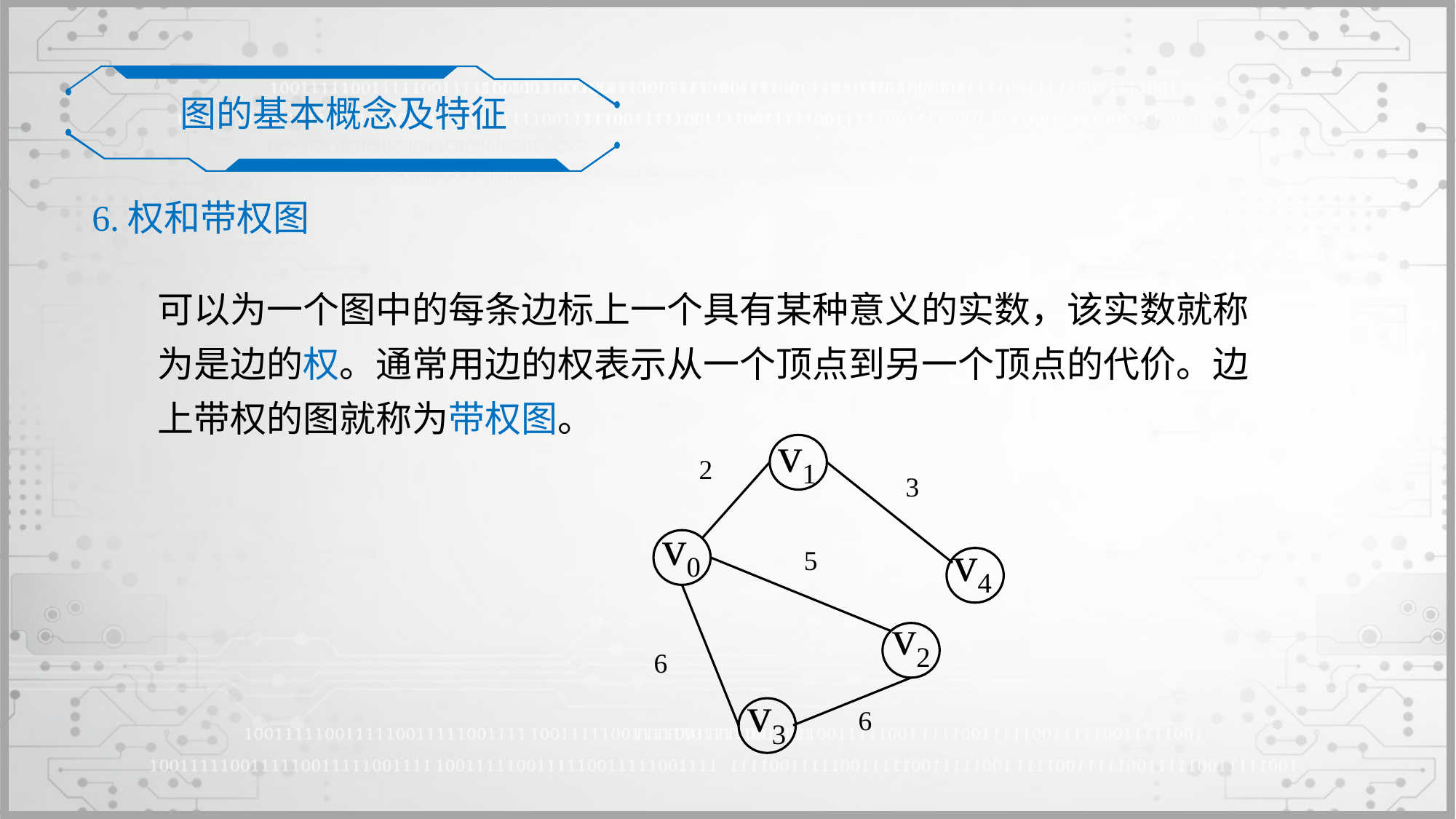

图的基本概念及特征
6.权和带权图
可以为一个图中的每条边标上一个具有某种意义的实数，该实数就称为是边的权。通常用边的权表示从一个顶点到另一个顶点的代价。边上带权的图就称为带权图。
v1

v0

v4

v2

v3

2
3
5
6
6